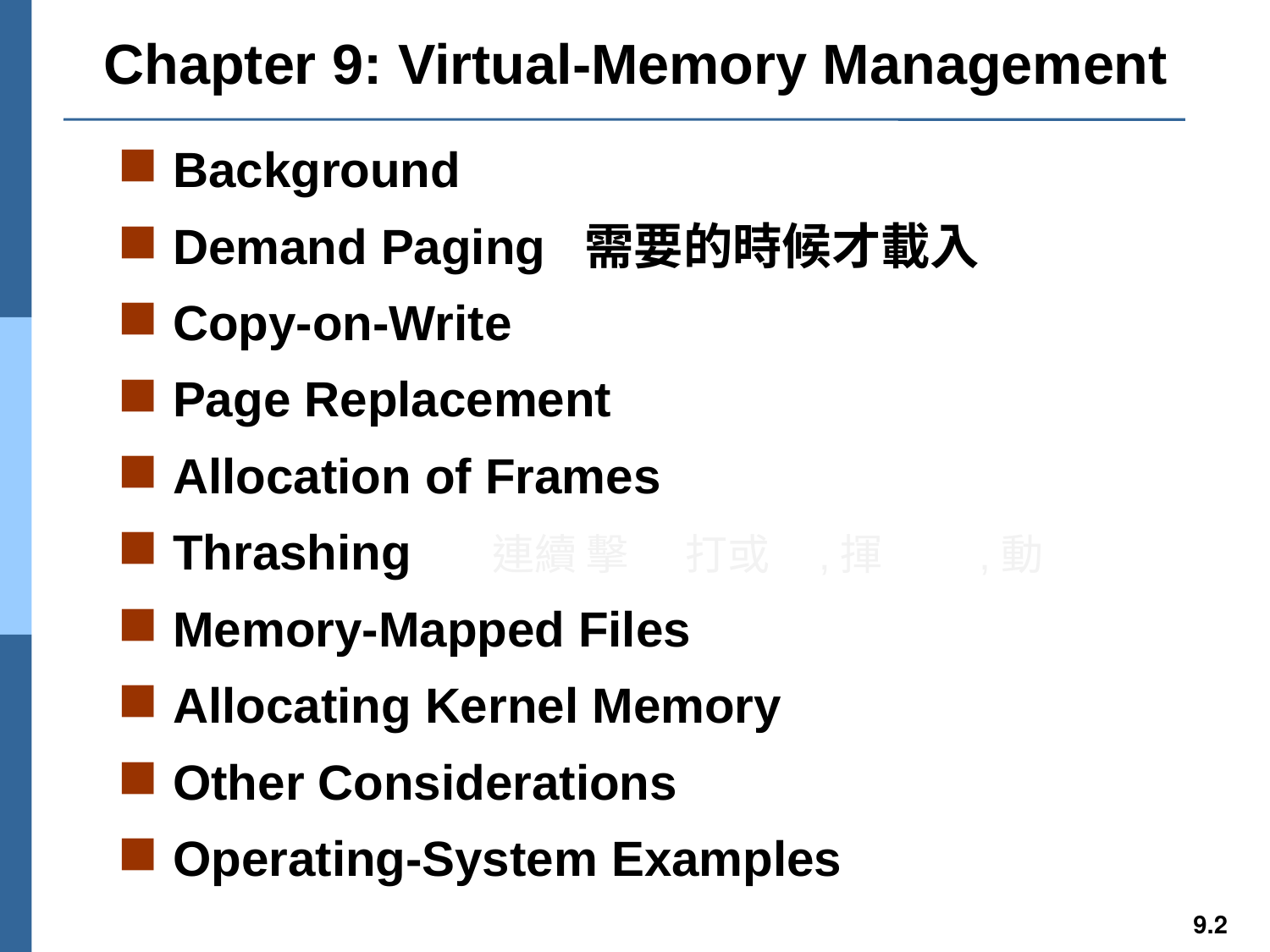

# Chapter 9: Virtual-Memory Management
Background
Demand Paging  需要的時候才載入
Copy-on-Write
Page Replacement
Allocation of Frames
Thrashing     連續 擊      打或    ,揮         ,動
Memory-Mapped Files
Allocating Kernel Memory
Other Considerations
Operating-System Examples